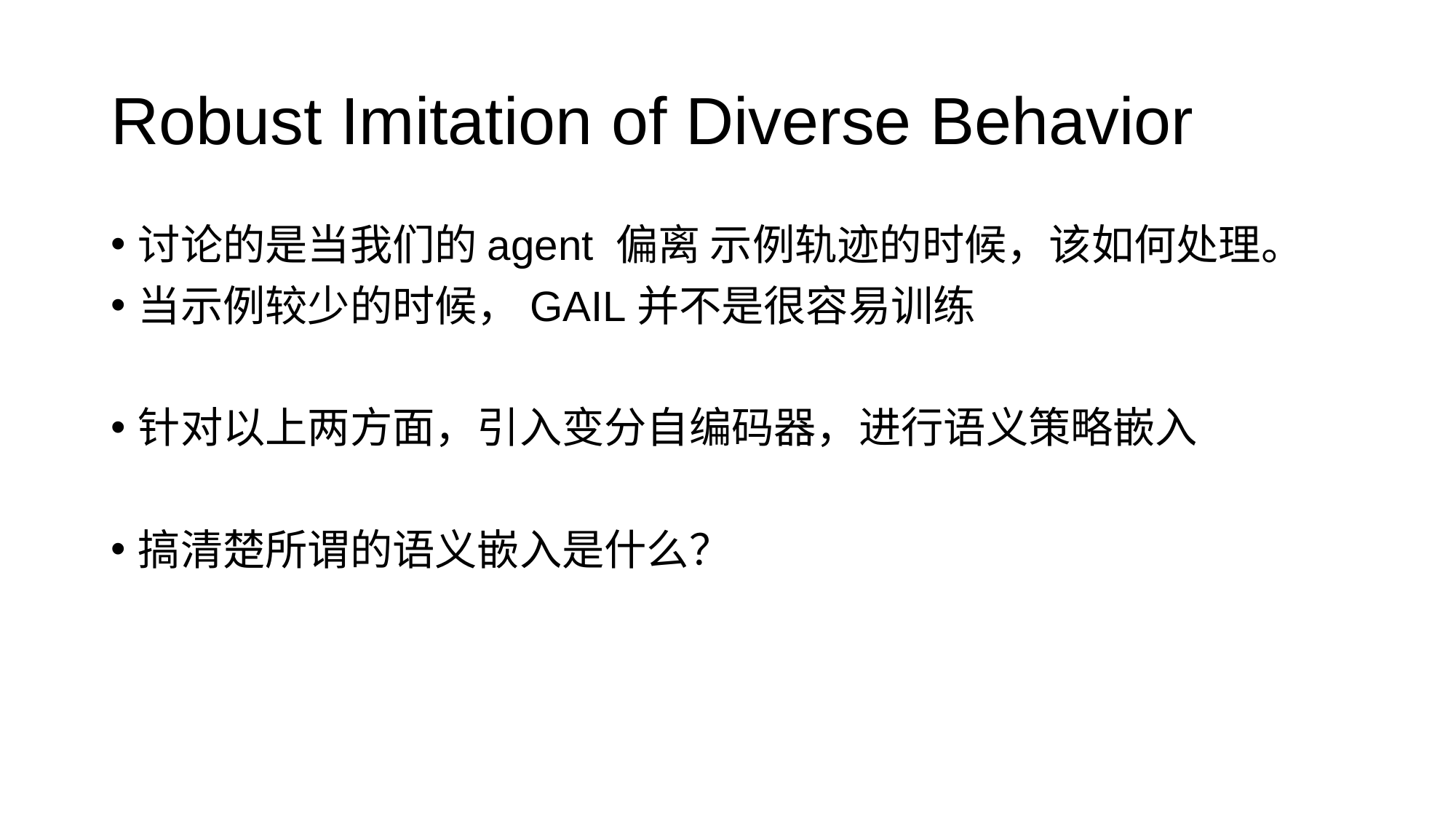

# Robust Imitation of Diverse Behavior
讨论的是当我们的agent 偏离 示例轨迹的时候，该如何处理。
当示例较少的时候，GAIL并不是很容易训练

针对以上两方面，引入变分自编码器，进行语义策略嵌入

搞清楚所谓的语义嵌入是什么？